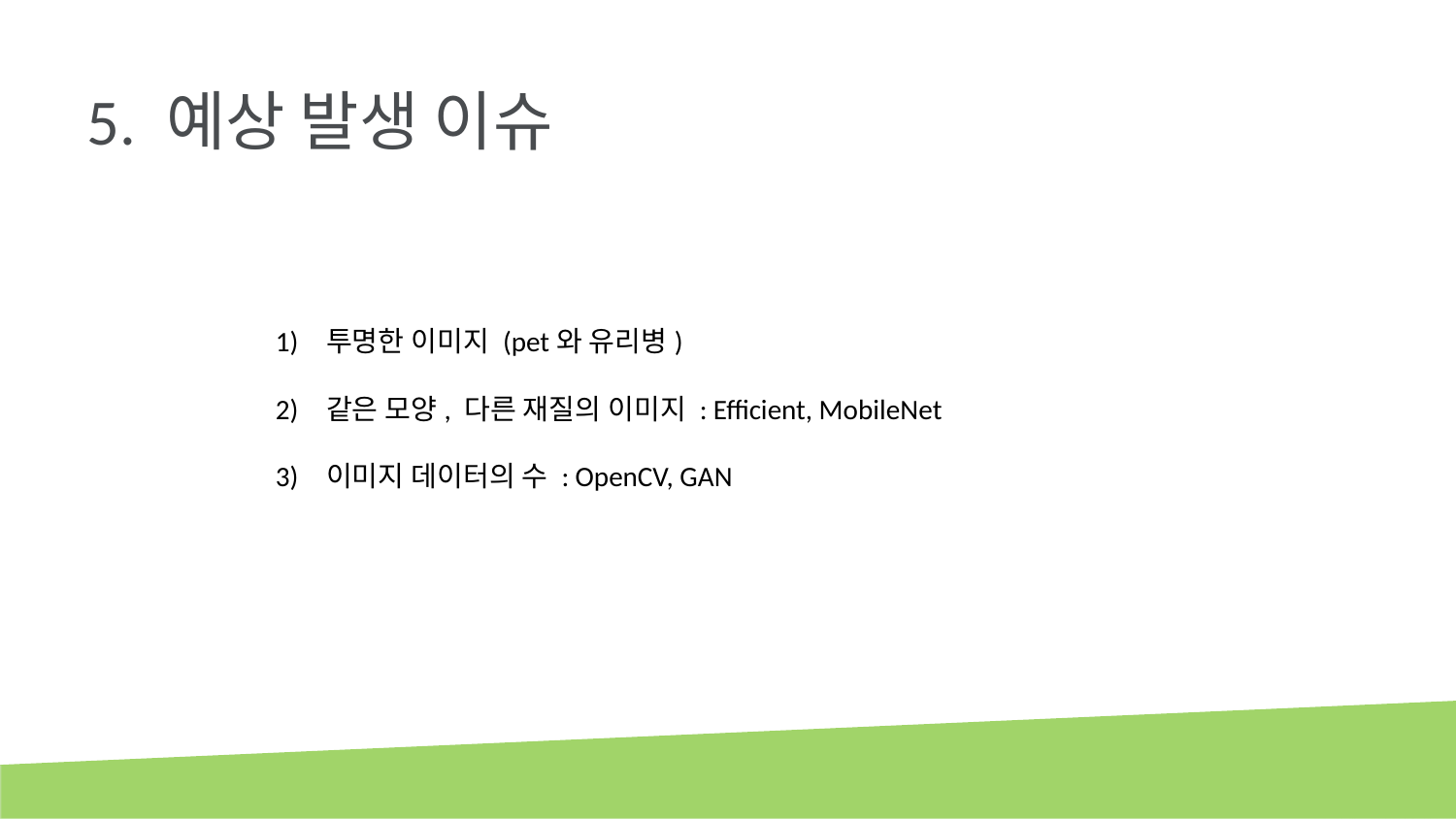

# 5. 예상 발생 이슈

투명한 이미지 (pet와 유리병)

같은 모양, 다른 재질의 이미지 : Efficient, MobileNet

이미지 데이터의 수 : OpenCV, GAN